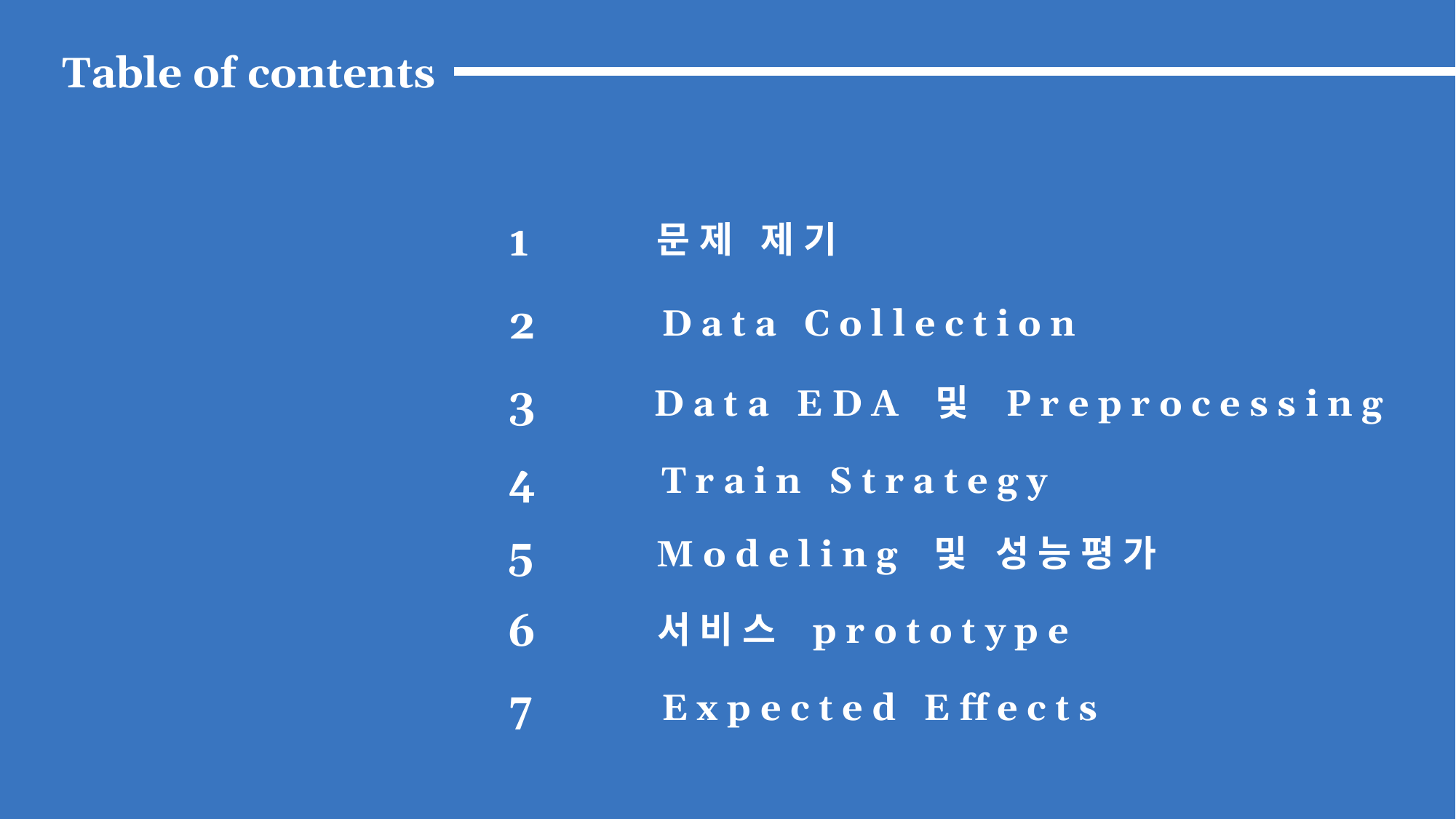

Table of contents
1
문제 제기
2
Data Collection
3
Data EDA 및 Preprocessing
4
Train Strategy
5
Modeling 및 성능평가
6
서비스 prototype

7
Expected Effects